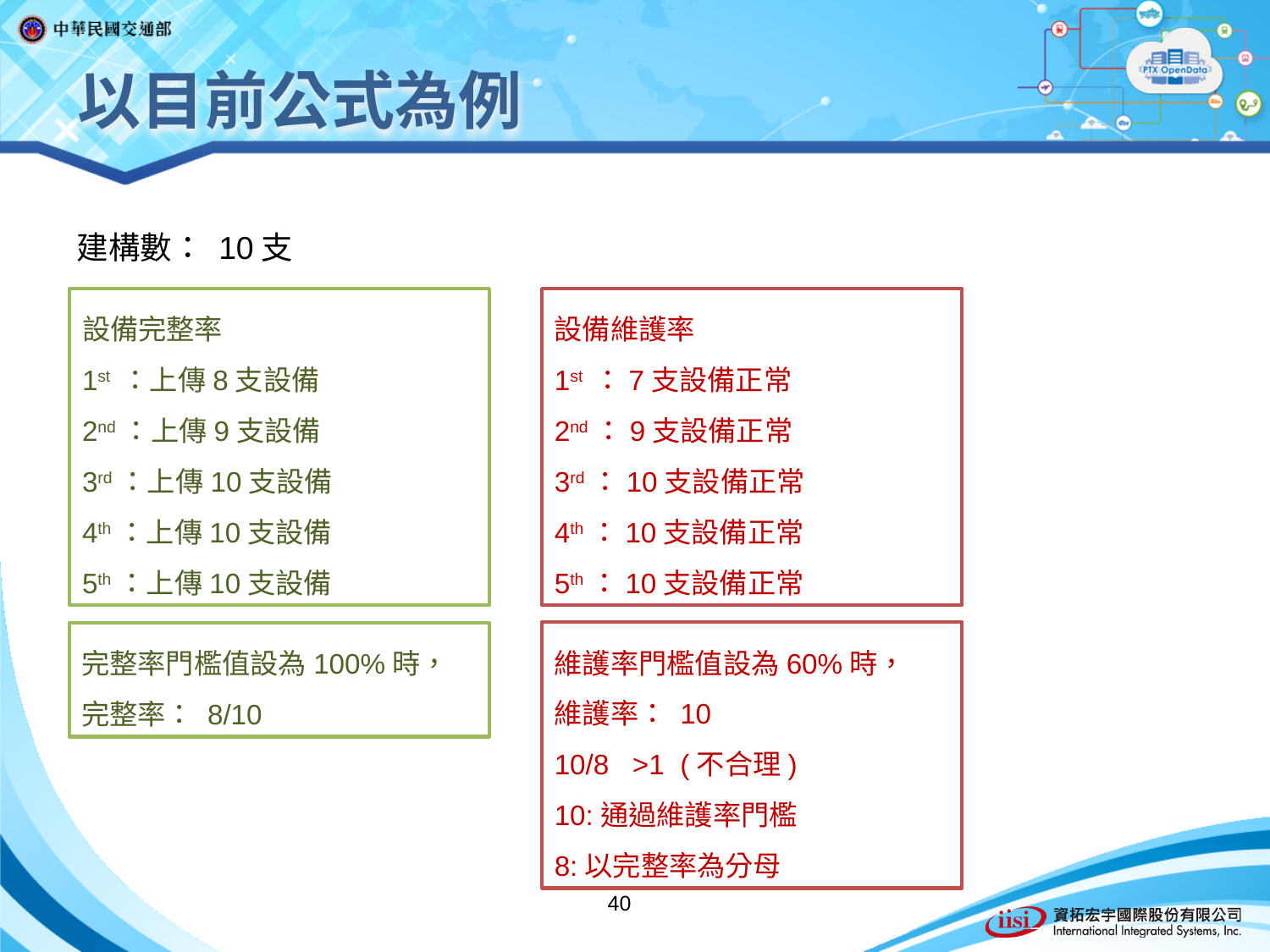

# 以目前公式為例
建構數： 10支
設備完整率
1st ：上傳8支設備
2nd：上傳9支設備
3rd：上傳10支設備
4th：上傳10支設備
5th：上傳10支設備
設備維護率
1st ：7支設備正常
2nd：9支設備正常
3rd：10支設備正常
4th：10支設備正常
5th：10支設備正常
維護率門檻值設為60%時，
維護率： 10
10/8   >1  (不合理)
10:通過維護率門檻
8:以完整率為分母
完整率門檻值設為100%時，
完整率： 8/10
40